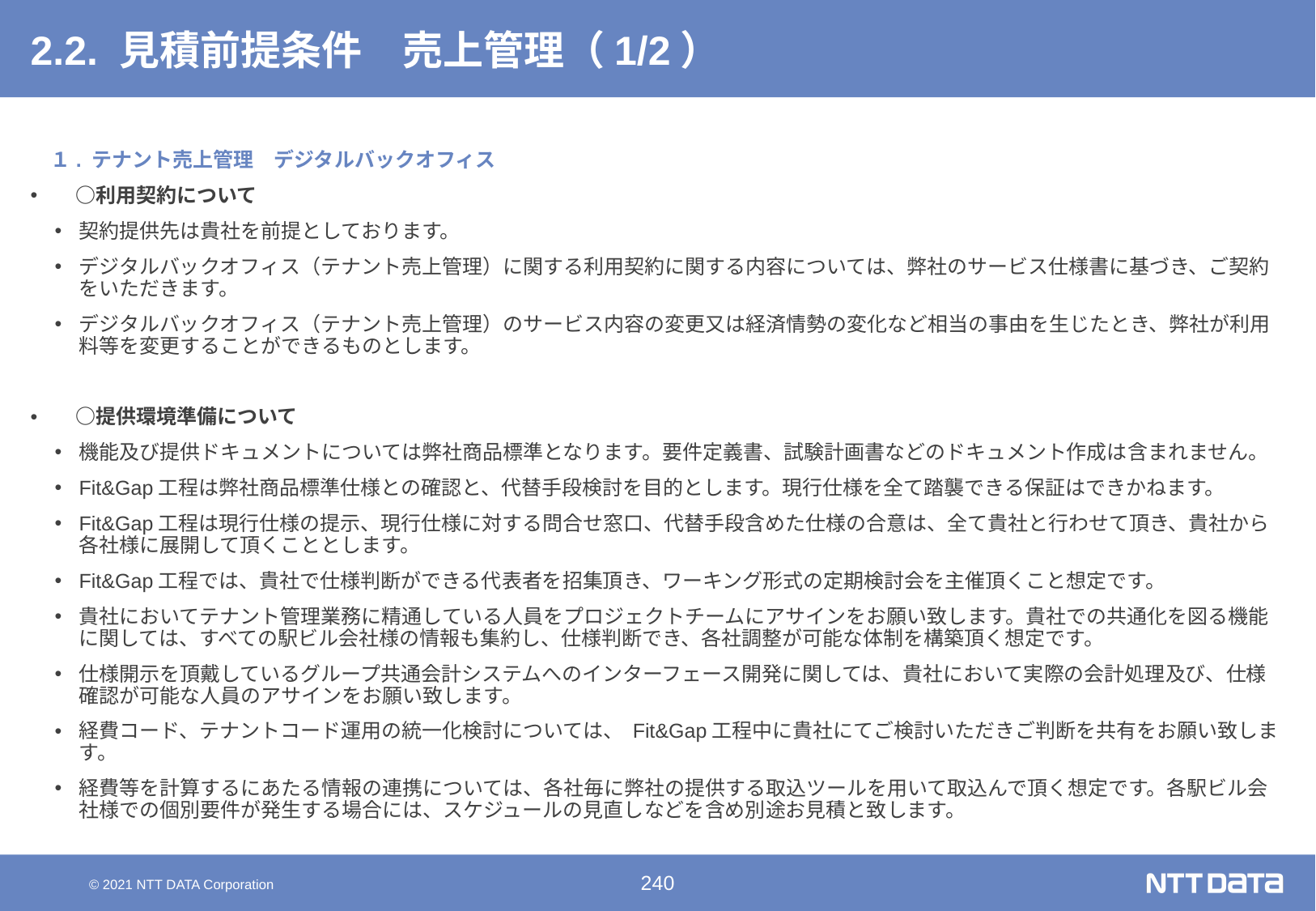

# 2.2. 見積前提条件　売上管理（1/2）
　１. テナント売上管理　デジタルバックオフィス
　○利用契約について
契約提供先は貴社を前提としております。
デジタルバックオフィス（テナント売上管理）に関する利用契約に関する内容については、弊社のサービス仕様書に基づき、ご契約をいただきます。
デジタルバックオフィス（テナント売上管理）のサービス内容の変更又は経済情勢の変化など相当の事由を生じたとき、弊社が利用料等を変更することができるものとします。

　○提供環境準備について
機能及び提供ドキュメントについては弊社商品標準となります。要件定義書、試験計画書などのドキュメント作成は含まれません。
Fit&Gap工程は弊社商品標準仕様との確認と、代替手段検討を目的とします。現行仕様を全て踏襲できる保証はできかねます。
Fit&Gap工程は現行仕様の提示、現行仕様に対する問合せ窓口、代替手段含めた仕様の合意は、全て貴社と行わせて頂き、貴社から各社様に展開して頂くこととします。
Fit&Gap工程では、貴社で仕様判断ができる代表者を招集頂き、ワーキング形式の定期検討会を主催頂くこと想定です。
貴社においてテナント管理業務に精通している人員をプロジェクトチームにアサインをお願い致します。貴社での共通化を図る機能に関しては、すべての駅ビル会社様の情報も集約し、仕様判断でき、各社調整が可能な体制を構築頂く想定です。
仕様開示を頂戴しているグループ共通会計システムへのインターフェース開発に関しては、貴社において実際の会計処理及び、仕様確認が可能な人員のアサインをお願い致します。
経費コード、テナントコード運用の統一化検討については、 Fit&Gap工程中に貴社にてご検討いただきご判断を共有をお願い致します。
経費等を計算するにあたる情報の連携については、各社毎に弊社の提供する取込ツールを用いて取込んで頂く想定です。各駅ビル会社様での個別要件が発生する場合には、スケジュールの見直しなどを含め別途お見積と致します。